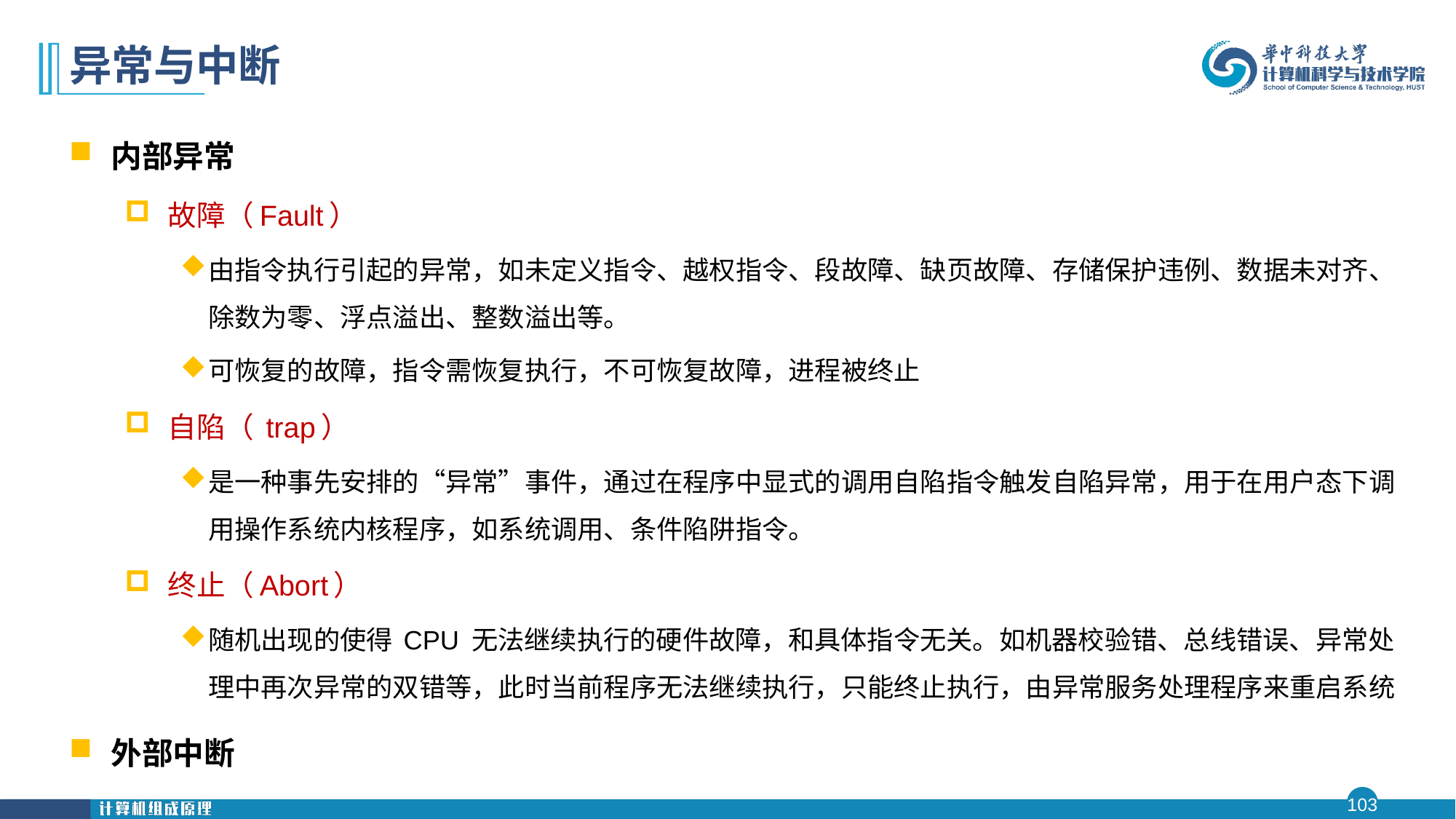

# 异常与中断
内部异常
故障（Fault）
由指令执行引起的异常，如未定义指令、越权指令、段故障、缺页故障、存储保护违例、数据未对齐、除数为零、浮点溢出、整数溢出等。
可恢复的故障，指令需恢复执行，不可恢复故障，进程被终止
自陷（ trap）
是一种事先安排的“异常”事件，通过在程序中显式的调用自陷指令触发自陷异常，用于在用户态下调用操作系统内核程序，如系统调用、条件陷阱指令。
终止（Abort）
随机出现的使得 CPU 无法继续执行的硬件故障，和具体指令无关。如机器校验错、总线错误、异常处理中再次异常的双错等，此时当前程序无法继续执行，只能终止执行，由异常服务处理程序来重启系统
外部中断